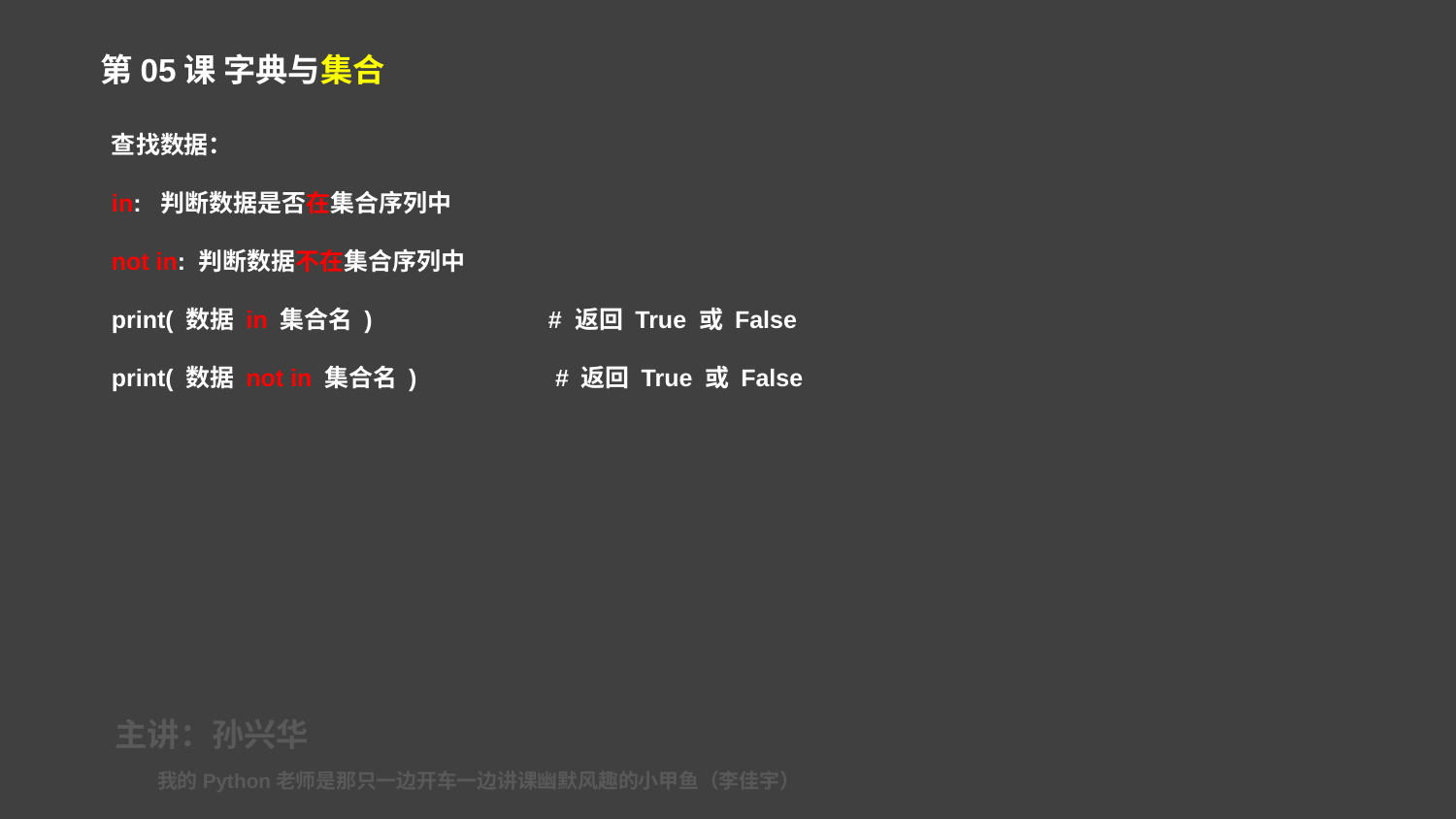

第05课 字典与集合
查找数据：

in:  判断数据是否在集合序列中

not in: 判断数据不在集合序列中

print( 数据 in 集合名 )                          # 返回 True 或 False

print( 数据 not in 集合名 )	 # 返回 True 或 False